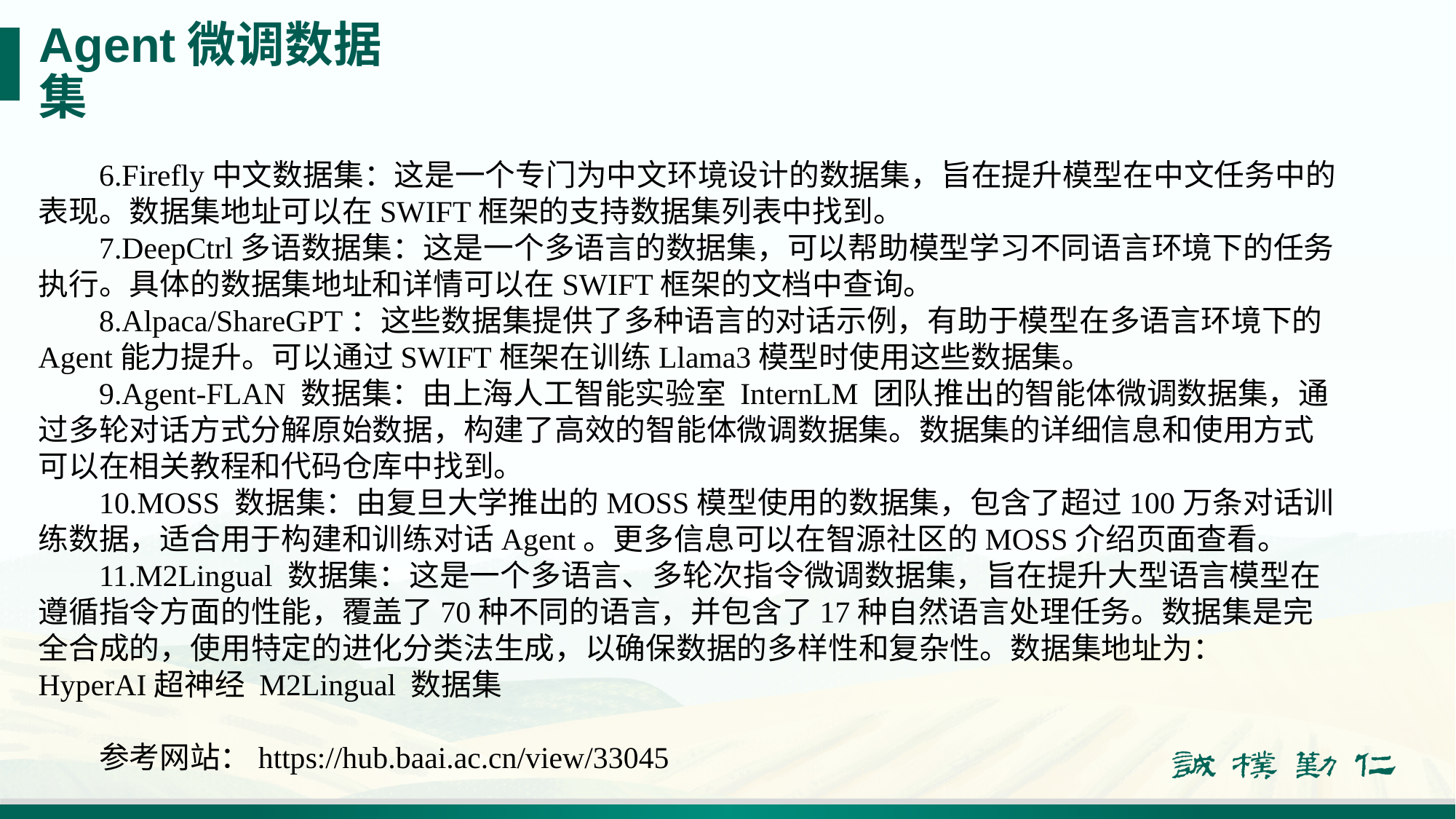

# Agent微调数据集
6.Firefly中文数据集：这是一个专门为中文环境设计的数据集，旨在提升模型在中文任务中的表现。数据集地址可以在SWIFT框架的支持数据集列表中找到。
7.DeepCtrl多语数据集：这是一个多语言的数据集，可以帮助模型学习不同语言环境下的任务执行。具体的数据集地址和详情可以在SWIFT框架的文档中查询。
8.Alpaca/ShareGPT：这些数据集提供了多种语言的对话示例，有助于模型在多语言环境下的Agent能力提升。可以通过SWIFT框架在训练Llama3模型时使用这些数据集。
9.Agent-FLAN 数据集：由上海人工智能实验室 InternLM 团队推出的智能体微调数据集，通过多轮对话方式分解原始数据，构建了高效的智能体微调数据集。数据集的详细信息和使用方式可以在相关教程和代码仓库中找到。
10.MOSS 数据集：由复旦大学推出的MOSS模型使用的数据集，包含了超过100万条对话训练数据，适合用于构建和训练对话Agent。更多信息可以在智源社区的MOSS介绍页面查看。
11.M2Lingual 数据集：这是一个多语言、多轮次指令微调数据集，旨在提升大型语言模型在遵循指令方面的性能，覆盖了70种不同的语言，并包含了17种自然语言处理任务。数据集是完全合成的，使用特定的进化分类法生成，以确保数据的多样性和复杂性。数据集地址为：HyperAI超神经 M2Lingual 数据集

参考网站：https://hub.baai.ac.cn/view/33045